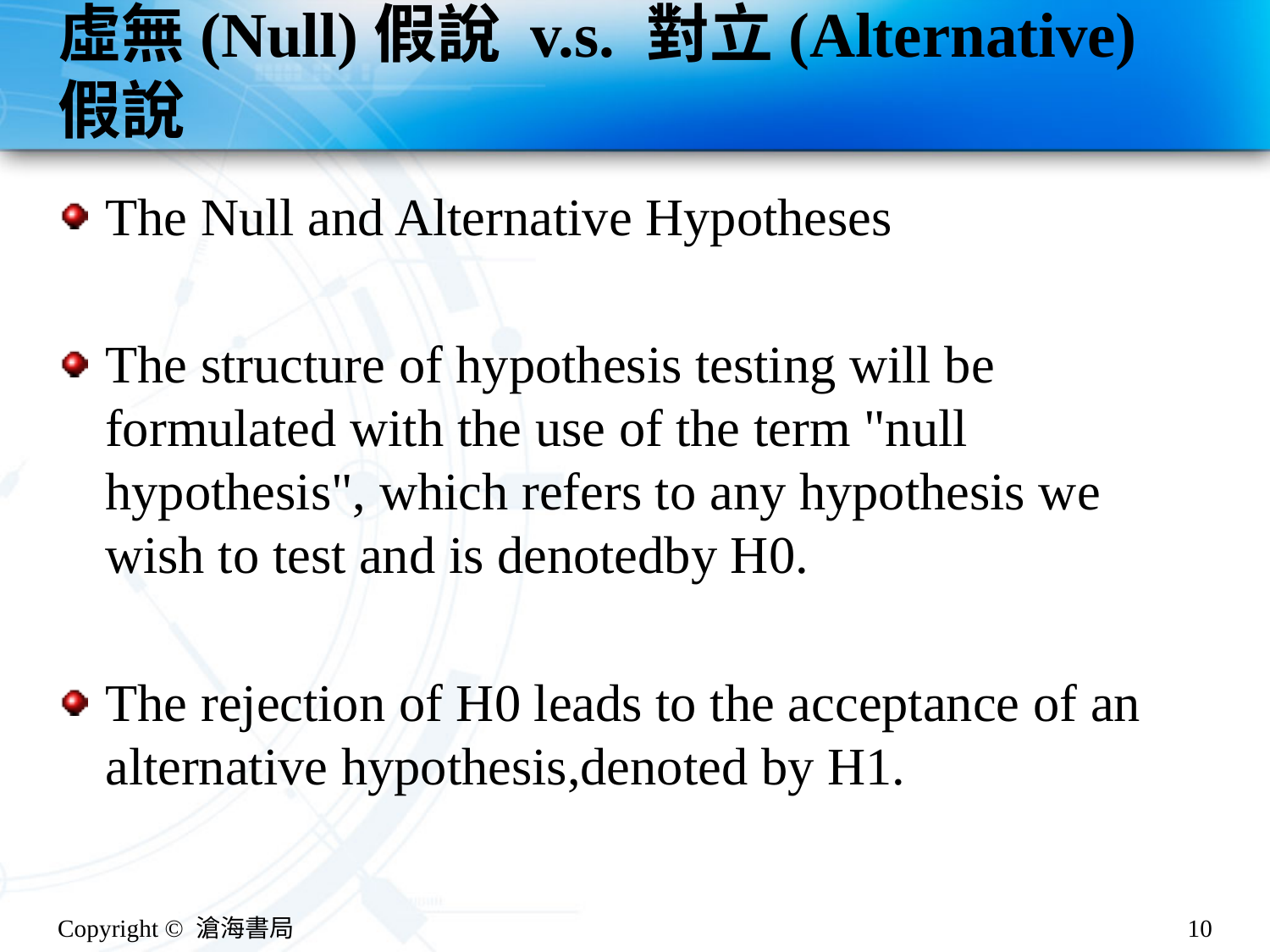

# 虛無(Null)假說 v.s. 對立(Alternative)假說
The Null and Alternative Hypotheses

The structure of hypothesis testing will be formulated with the use of the term "null hypothesis", which refers to any hypothesis we wish to test and is denotedby H0.

The rejection of H0 leads to the acceptance of an alternative hypothesis,denoted by H1.
Copyright © 滄海書局
10